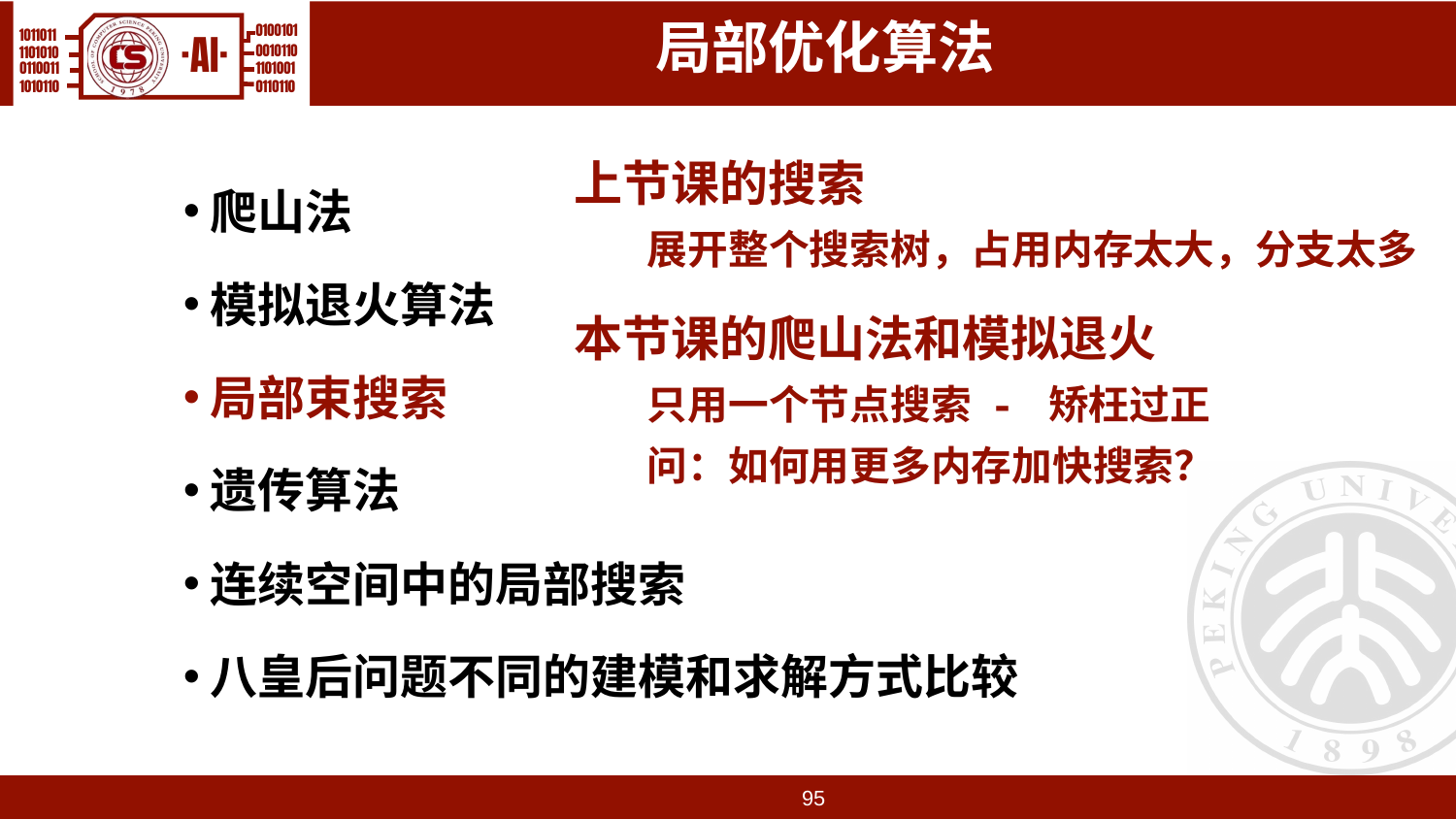

# 局部优化算法
爬山法
模拟退火算法
局部束搜索
遗传算法
连续空间中的局部搜索
八皇后问题不同的建模和求解方式比较
上节课的搜索
展开整个搜索树，占用内存太大，分支太多
本节课的爬山法和模拟退火
只用一个节点搜索 - 矫枉过正
问：如何用更多内存加快搜索？
95